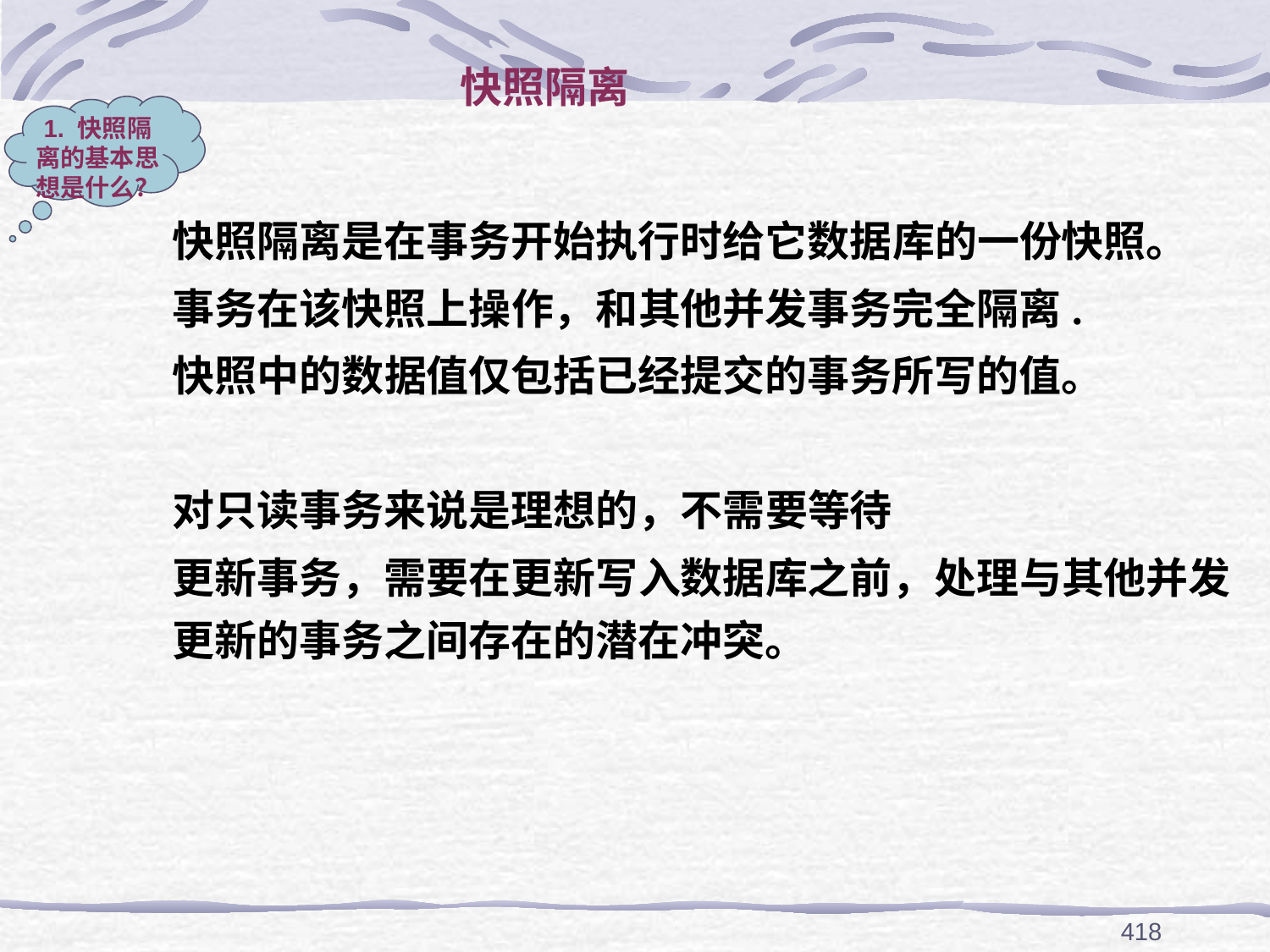

快照隔离
1. 快照隔离的基本思想是什么？
快照隔离是在事务开始执行时给它数据库的一份快照。
事务在该快照上操作，和其他并发事务完全隔离.
快照中的数据值仅包括已经提交的事务所写的值。

对只读事务来说是理想的，不需要等待
更新事务，需要在更新写入数据库之前，处理与其他并发更新的事务之间存在的潜在冲突。

418